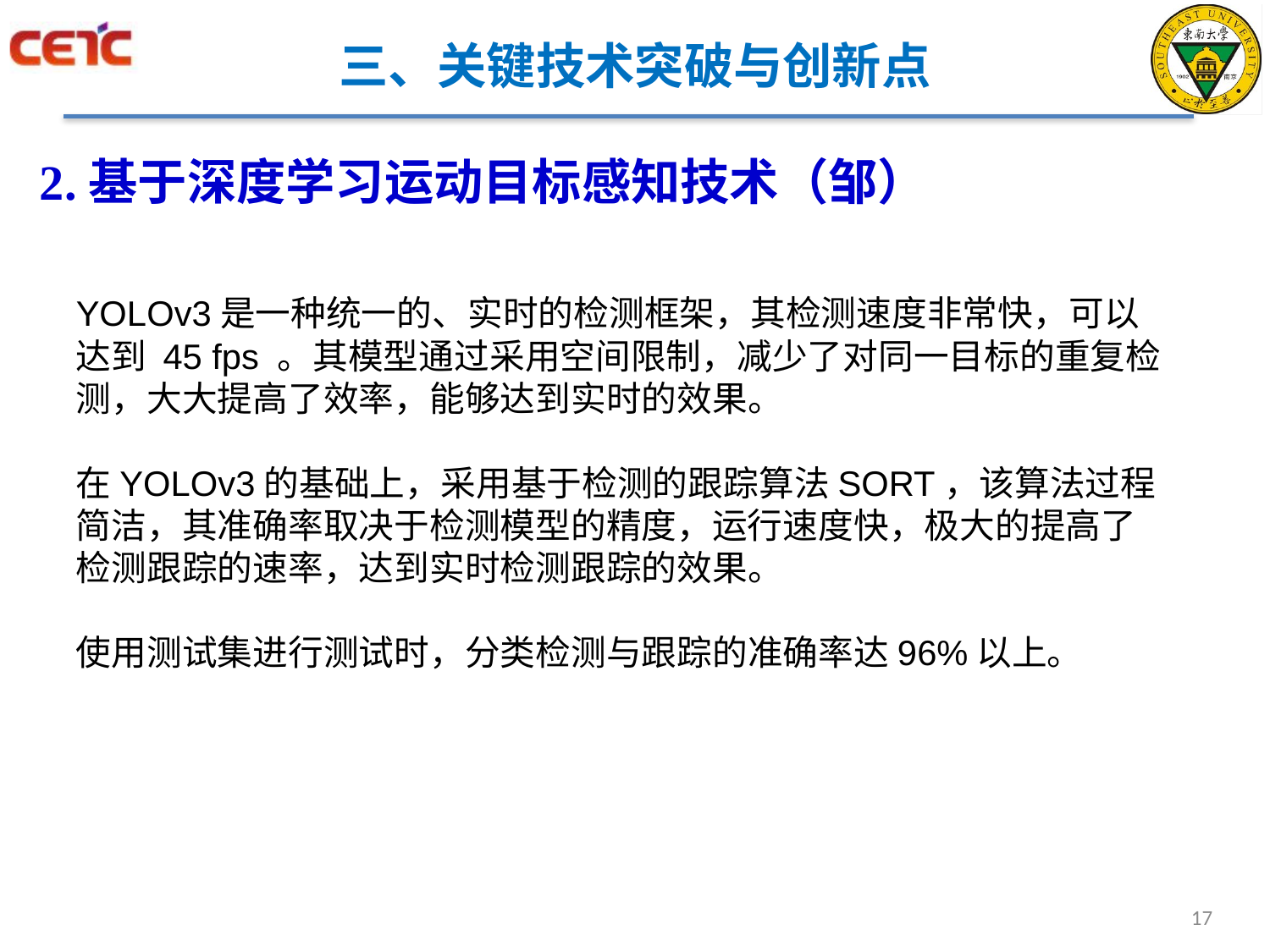

# 三、关键技术突破与创新点
2.基于深度学习运动目标感知技术（邹）

YOLOv3是一种统一的、实时的检测框架，其检测速度非常快，可以达到 45 fps 。其模型通过采用空间限制，减少了对同一目标的重复检测，大大提高了效率，能够达到实时的效果。

在YOLOv3的基础上，采用基于检测的跟踪算法SORT，该算法过程简洁，其准确率取决于检测模型的精度，运行速度快，极大的提高了检测跟踪的速率，达到实时检测跟踪的效果。

使用测试集进行测试时，分类检测与跟踪的准确率达96%以上。
17